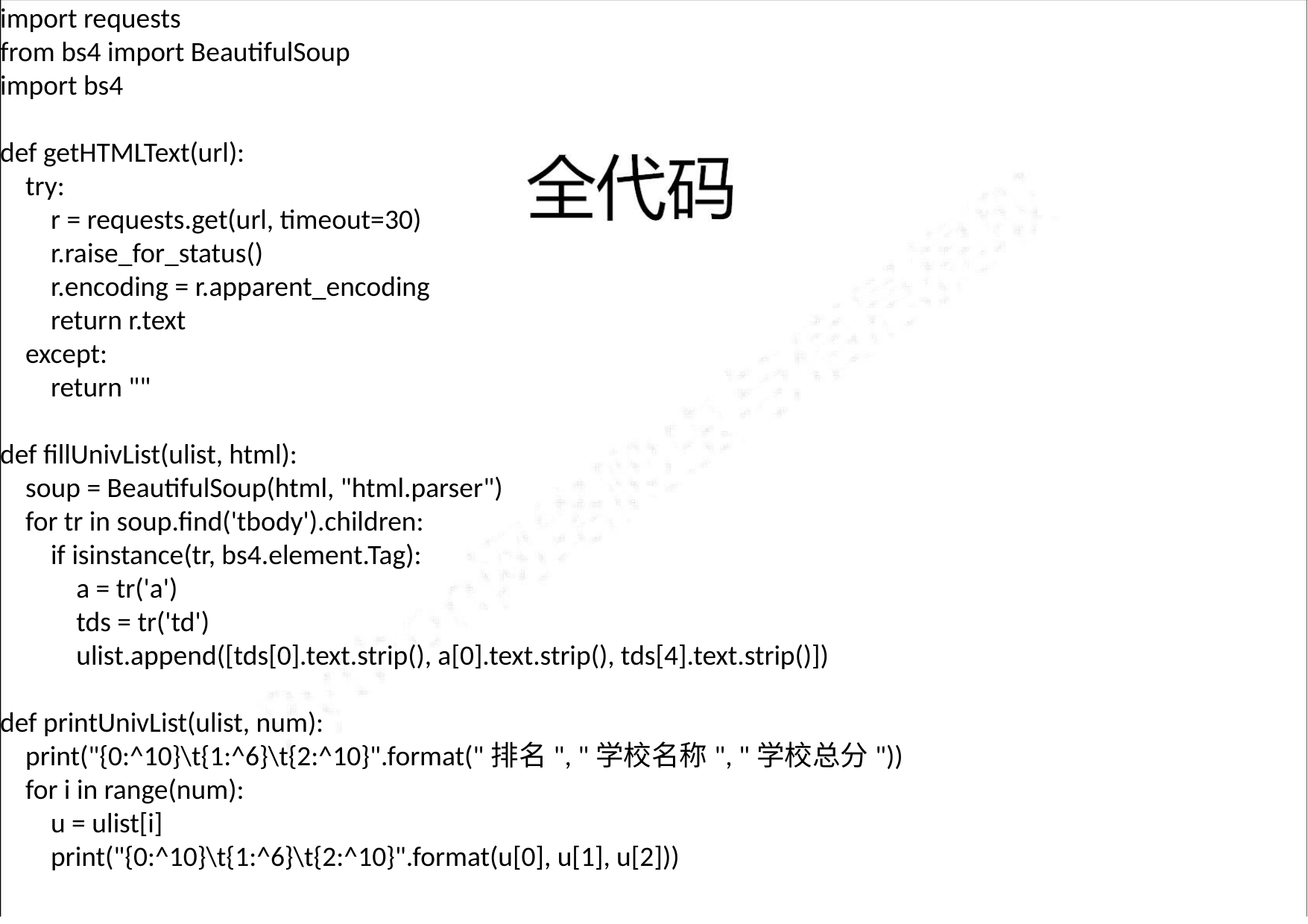

import requests
from bs4 import BeautifulSoup
import bs4

def getHTMLText(url):
    try:
        r = requests.get(url, timeout=30)
        r.raise_for_status()
        r.encoding = r.apparent_encoding
        return r.text
    except:
        return ""

def fillUnivList(ulist, html):
    soup = BeautifulSoup(html, "html.parser")
    for tr in soup.find('tbody').children:
        if isinstance(tr, bs4.element.Tag):
            a = tr('a')
            tds = tr('td')
            ulist.append([tds[0].text.strip(), a[0].text.strip(), tds[4].text.strip()])

def printUnivList(ulist, num):
    print("{0:^10}\t{1:^6}\t{2:^10}".format("排名", "学校名称", "学校总分"))
    for i in range(num):
        u = ulist[i]
        print("{0:^10}\t{1:^6}\t{2:^10}".format(u[0], u[1], u[2]))